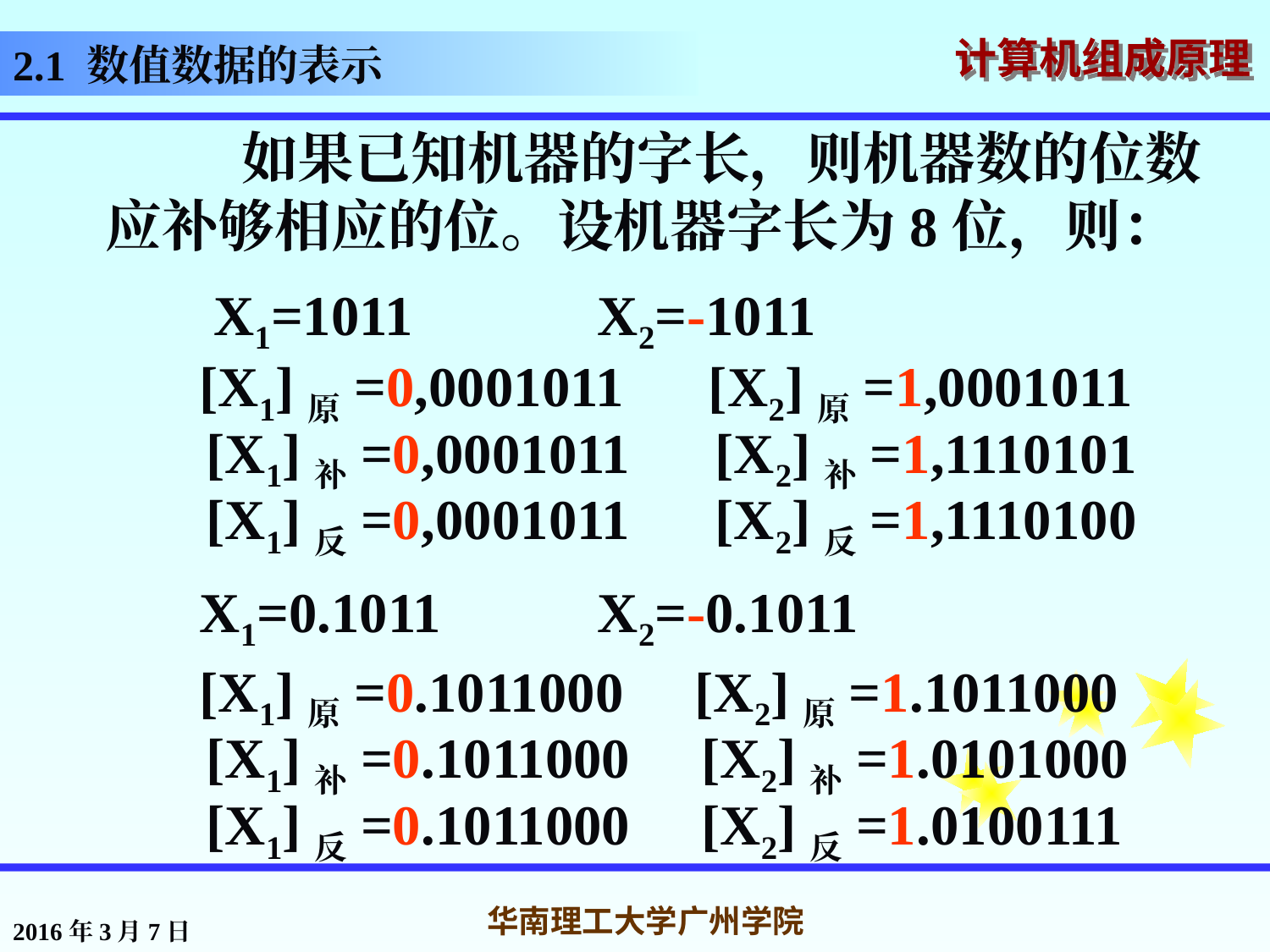

2.1 数值数据的表示
            如果已知机器的字长，则机器数的位数应补够相应的位。设机器字长为8位，则：
           X1=1011             X2=-1011
          [X1]原=0,0001011      [X2]原=1,0001011
      [X1]补=0,0001011      [X2]补=1,1110101
      [X1]反=0,0001011      [X2]反=1,1110100
          X1=0.1011           X2=-0.1011
          [X1]原=0.1011000     [X2]原=1.1011000
      [X1]补=0.1011000     [X2]补=1.0101000
      [X1]反=0.1011000     [X2]反=1.0100111
2016年3月7日
华南理工大学广州学院